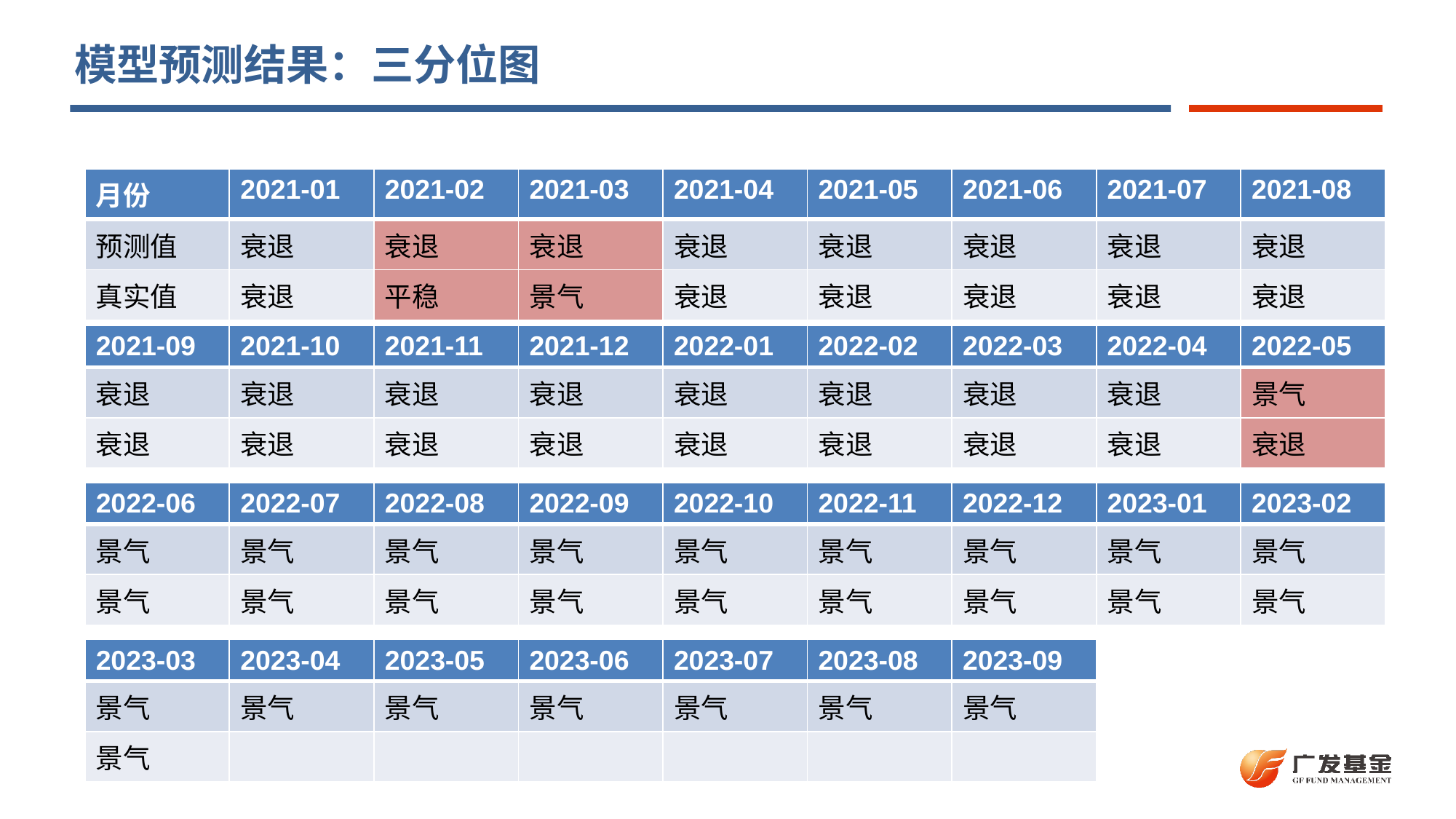

# 模型预测结果：三分位图
| 月份 | 2021-01 | 2021-02 | 2021-03 | 2021-04 | 2021-05 | 2021-06 | 2021-07 | 2021-08 |
| --- | --- | --- | --- | --- | --- | --- | --- | --- |
| 预测值 | 衰退 | 衰退 | 衰退 | 衰退 | 衰退 | 衰退 | 衰退 | 衰退 |
| 真实值 | 衰退 | 平稳 | 景气 | 衰退 | 衰退 | 衰退 | 衰退 | 衰退 |
| 2021-09 | 2021-10 | 2021-11 | 2021-12 | 2022-01 | 2022-02 | 2022-03 | 2022-04 | 2022-05 |
| --- | --- | --- | --- | --- | --- | --- | --- | --- |
| 衰退 | 衰退 | 衰退 | 衰退 | 衰退 | 衰退 | 衰退 | 衰退 | 景气 |
| 衰退 | 衰退 | 衰退 | 衰退 | 衰退 | 衰退 | 衰退 | 衰退 | 衰退 |
| 2022-06 | 2022-07 | 2022-08 | 2022-09 | 2022-10 | 2022-11 | 2022-12 | 2023-01 | 2023-02 |
| --- | --- | --- | --- | --- | --- | --- | --- | --- |
| 景气 | 景气 | 景气 | 景气 | 景气 | 景气 | 景气 | 景气 | 景气 |
| 景气 | 景气 | 景气 | 景气 | 景气 | 景气 | 景气 | 景气 | 景气 |
| 2023-03 | 2023-04 | 2023-05 | 2023-06 | 2023-07 | 2023-08 | 2023-09 |
| --- | --- | --- | --- | --- | --- | --- |
| 景气 | 景气 | 景气 | 景气 | 景气 | 景气 | 景气 |
| 景气 |  |  |  |  |  |  |